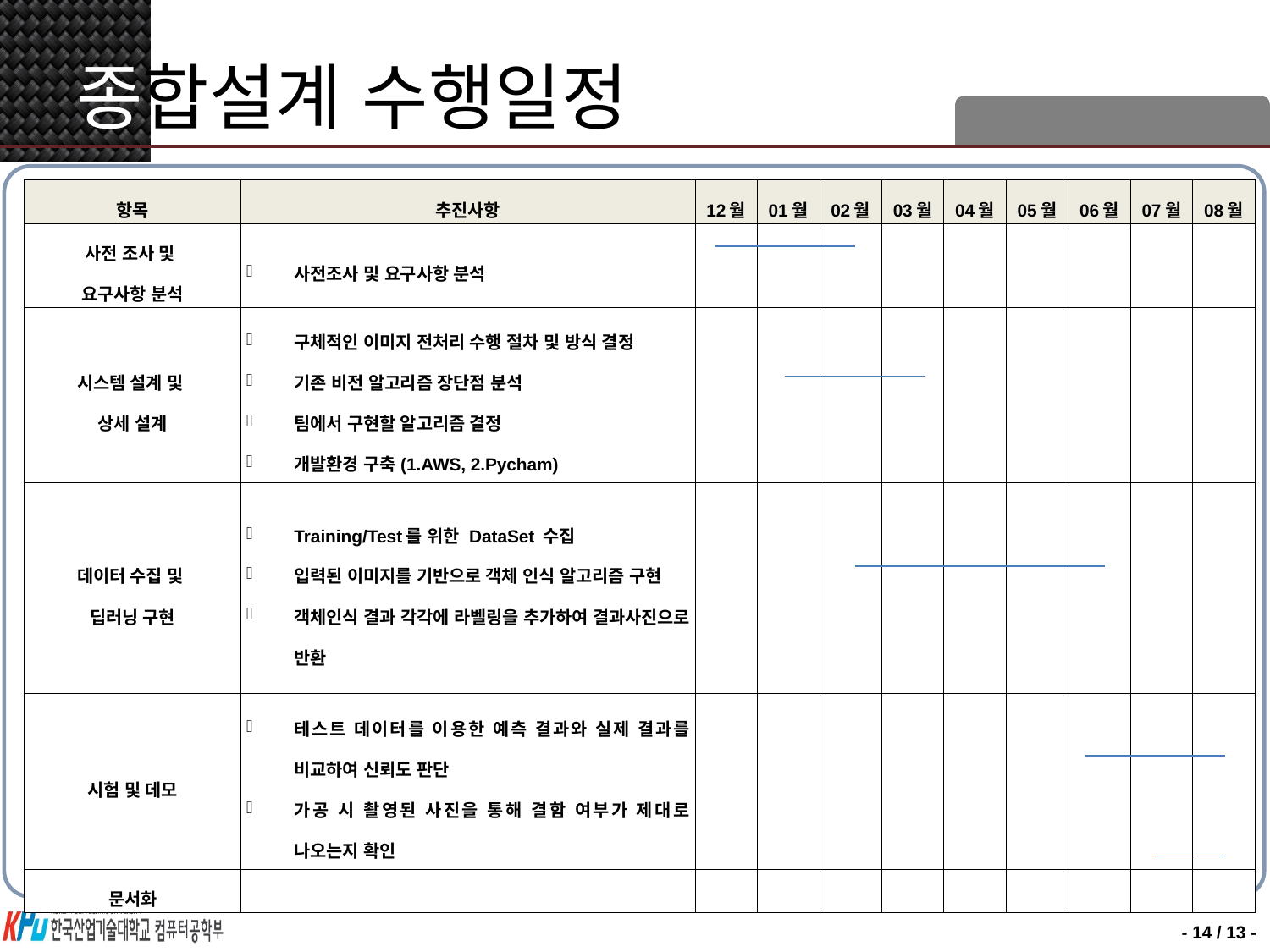

# 종합설계 수행일정

| 항목 | 추진사항 | 12월 | 01월 | 02월 | 03월 | 04월 | 05월 | 06월 | 07월 | 08월 |
| --- | --- | --- | --- | --- | --- | --- | --- | --- | --- | --- |
| 사전 조사 및 요구사항 분석 | 사전조사 및 요구사항 분석 |  |  |  |  |  |  |  |  |  |
| 시스템 설계 및 상세 설계 | 구체적인 이미지 전처리 수행 절차 및 방식 결정 기존 비전 알고리즘 장단점 분석 팀에서 구현할 알고리즘 결정 개발환경 구축(1.AWS, 2.Pycham) |  |  |  |  |  |  |  |  |  |
| 데이터 수집 및 딥러닝 구현 | Training/Test를 위한 DataSet 수집 입력된 이미지를 기반으로 객체 인식 알고리즘 구현 객체인식 결과 각각에 라벨링을 추가하여 결과사진으로 반환 |  |  |  |  |  |  |  |  |  |
| 시험 및 데모 | 테스트 데이터를 이용한 예측 결과와 실제 결과를 비교하여 신뢰도 판단 가공 시 촬영된 사진을 통해 결함 여부가 제대로 나오는지 확인 |  |  |  |  |  |  |  |  |  |
| 문서화 |  |  |  |  |  |  |  |  |  |  |